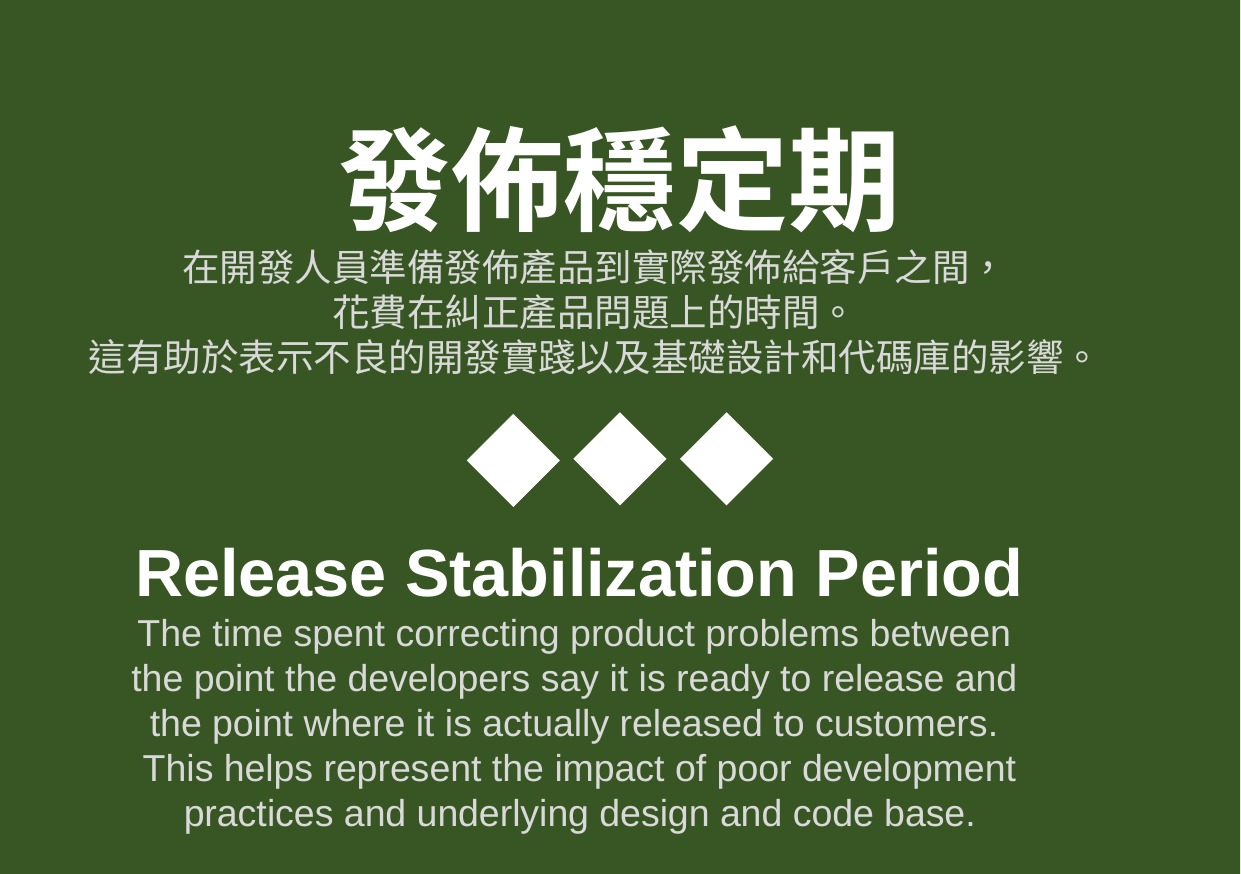

發佈穩定期
在開發人員準備發佈產品到實際發佈給客戶之間，
花費在糾正產品問題上的時間。
這有助於表示不良的開發實踐以及基礎設計和代碼庫的影響。

Release Stabilization Period
The time spent correcting product problems between
the point the developers say it is ready to release and
the point where it is actually released to customers.
This helps represent the impact of poor development practices and underlying design and code base.